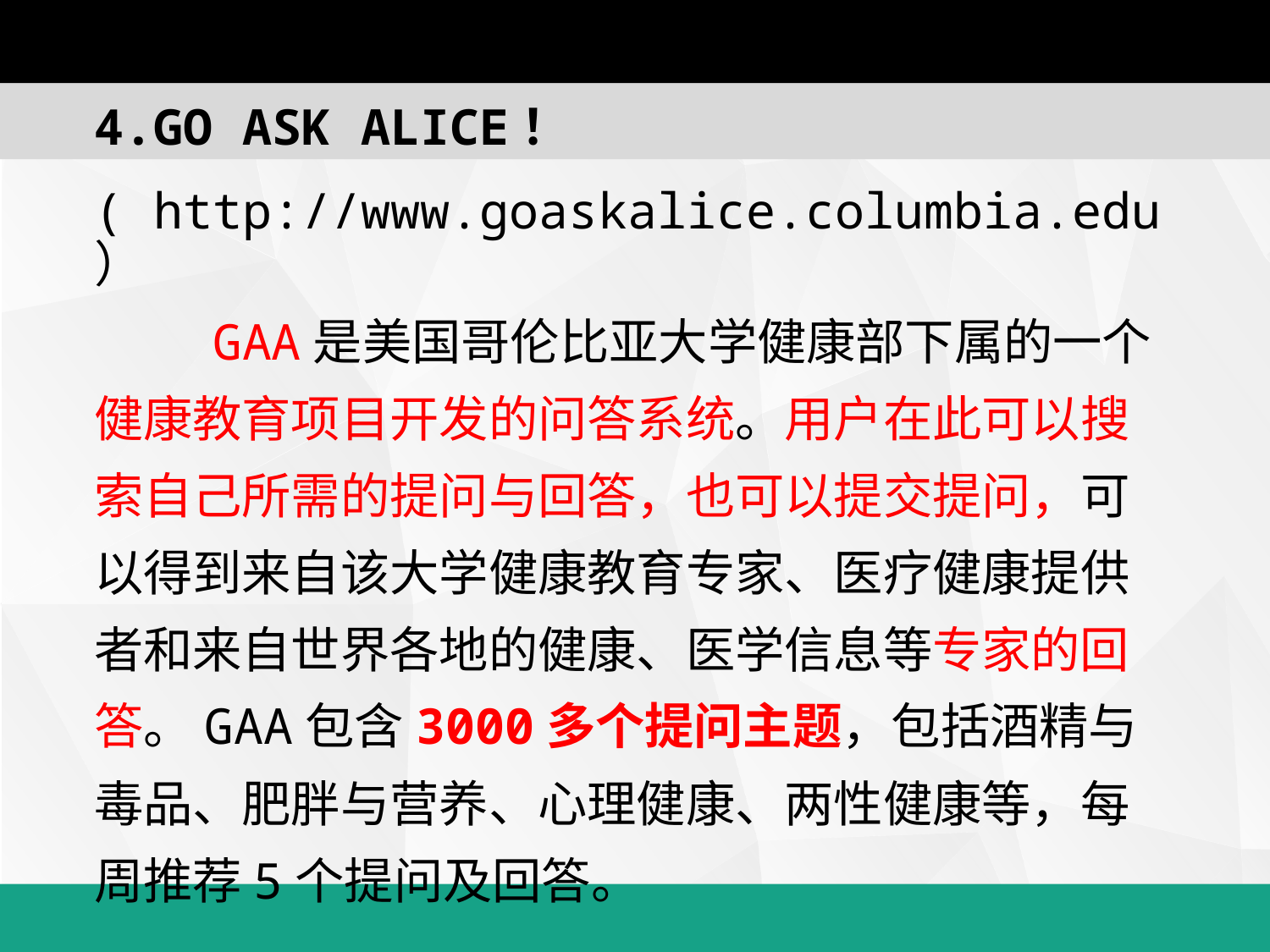

4.GO ASK ALICE！
( http://www.goaskalice.columbia.edu ）
    GAA是美国哥伦比亚大学健康部下属的一个健康教育项目开发的问答系统。用户在此可以搜索自己所需的提问与回答，也可以提交提问，可以得到来自该大学健康教育专家、医疗健康提供者和来自世界各地的健康、医学信息等专家的回答。GAA包含3000多个提问主题，包括酒精与毒品、肥胖与营养、心理健康、两性健康等，每周推荐5个提问及回答。